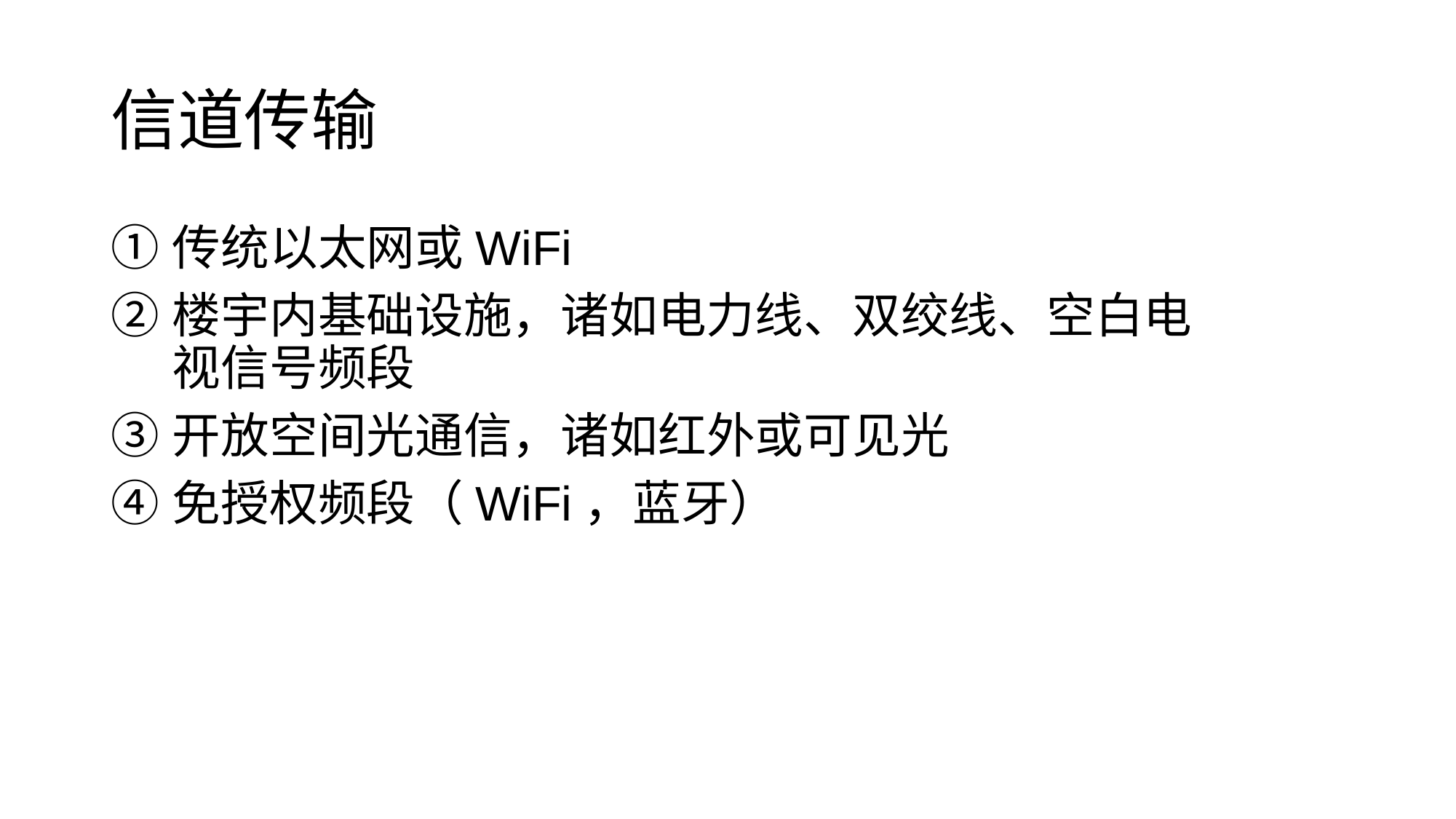

# 信道传输
传统以太网或WiFi
楼宇内基础设施，诸如电力线、双绞线、空白电视信号频段
开放空间光通信，诸如红外或可见光
免授权频段（WiFi，蓝牙）